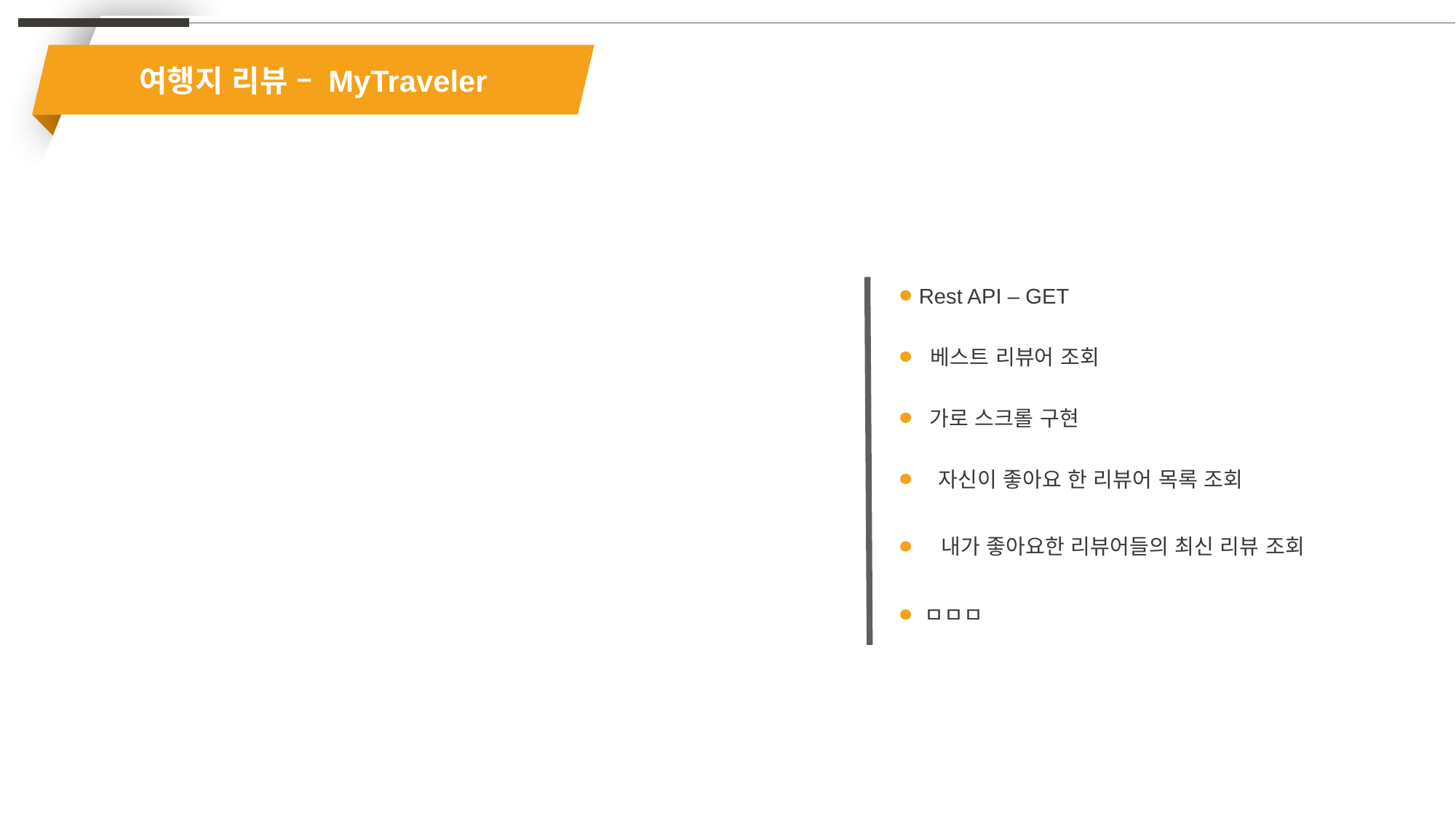

여행지 리뷰 – MyTraveler

Rest API – GET

베스트 리뷰어 조회

가로 스크롤 구현

자신이 좋아요 한 리뷰어 목록 조회

내가 좋아요한 리뷰어들의 최신 리뷰 조회

ㅁㅁㅁ